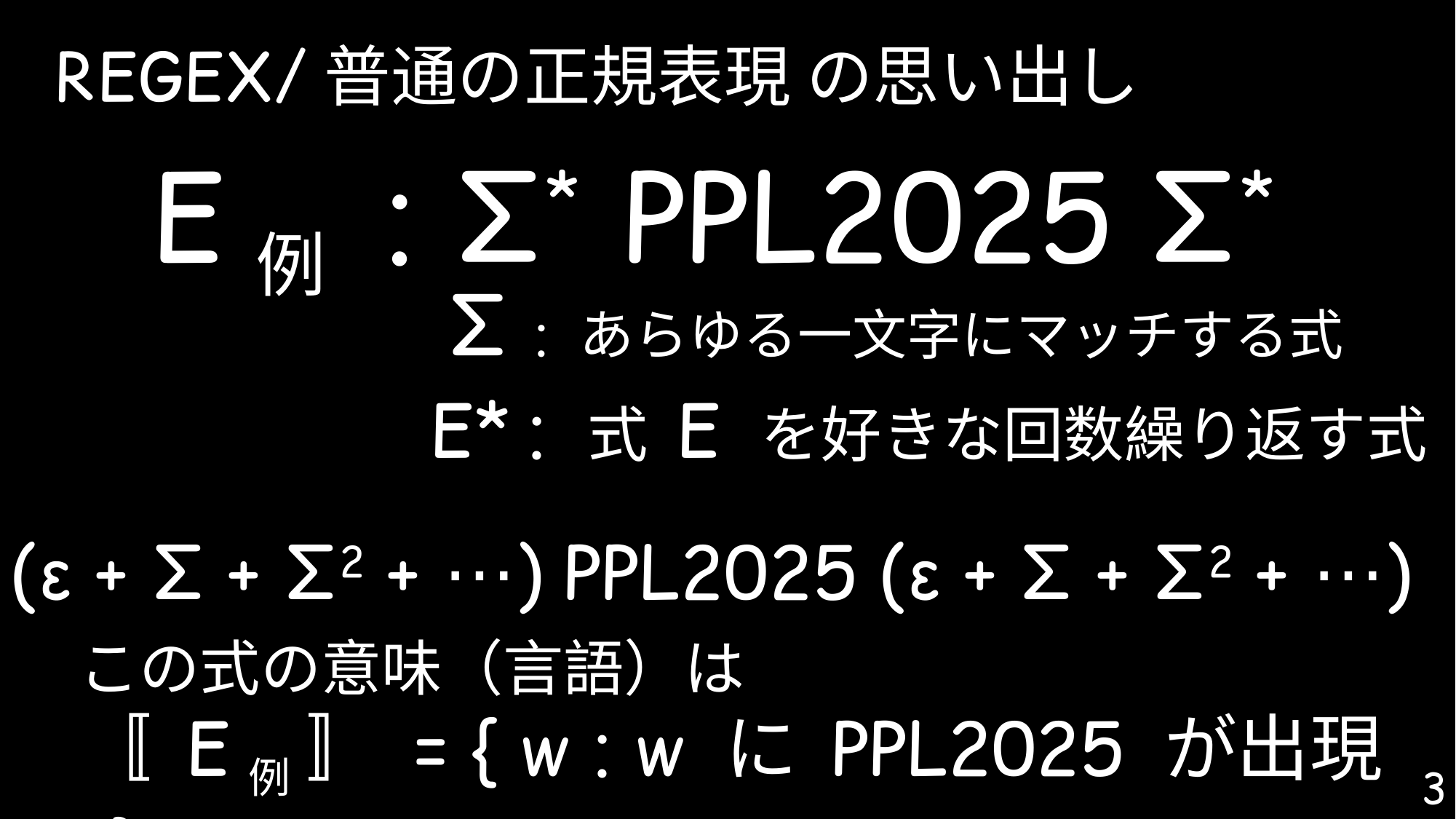

# REGEX/普通の正規表現 の思い出し
E例 : Σ*  PPL2025 Σ*
Σ : あらゆる一文字にマッチする式
E* : 式 E を好きな回数繰り返す式
(ε + Σ + Σ2 + ⋯) PPL2025 (ε + Σ + Σ2 + ⋯)
この式の意味（言語）は
〚 E例 〛 = { w : w に PPL2025 が出現 }
3